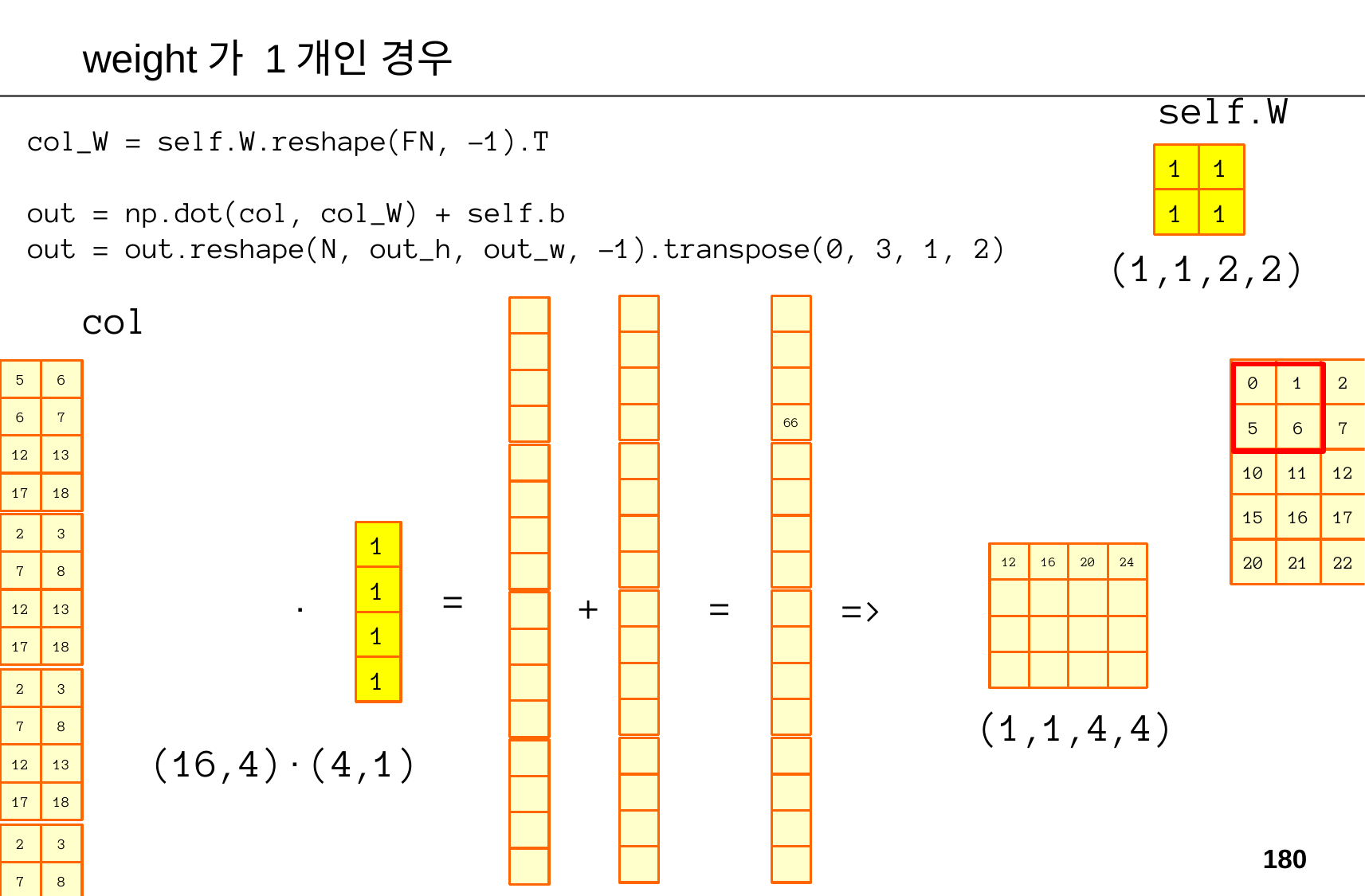

weight가 1개인 경우
self.b
self.W
col_W = self.W.reshape(FN, -1).T

out = np.dot(col, col_W) + self.b
out = out.reshape(N, out_h, out_w, -1).transpose(0, 3, 1, 2)
0
1
1
1
1
(1,)
(1,1,2,2)
col

0
1
2
3
5
6
7
8
10
11
12
13
15
16
17
18
4
9
14
19
20
21
22
23
24
0
1
5
6
1
2
6
7
10
11
12
13
15
16
17
18

66

0
1
2
3
5
6
7
8
10
11
12
13
15
16
17
18

1
12
16
20
24

.
=
1
=
+
=>

1

1

0
1
2
3
5
6
7
8
10
11
12
13
15
16
17
18
(1,1,4,4)

.
(4,1)
(16,4)

0
1
2
3
5
6
7
8
10
11
12
13
15
16
17
18

(16,1)